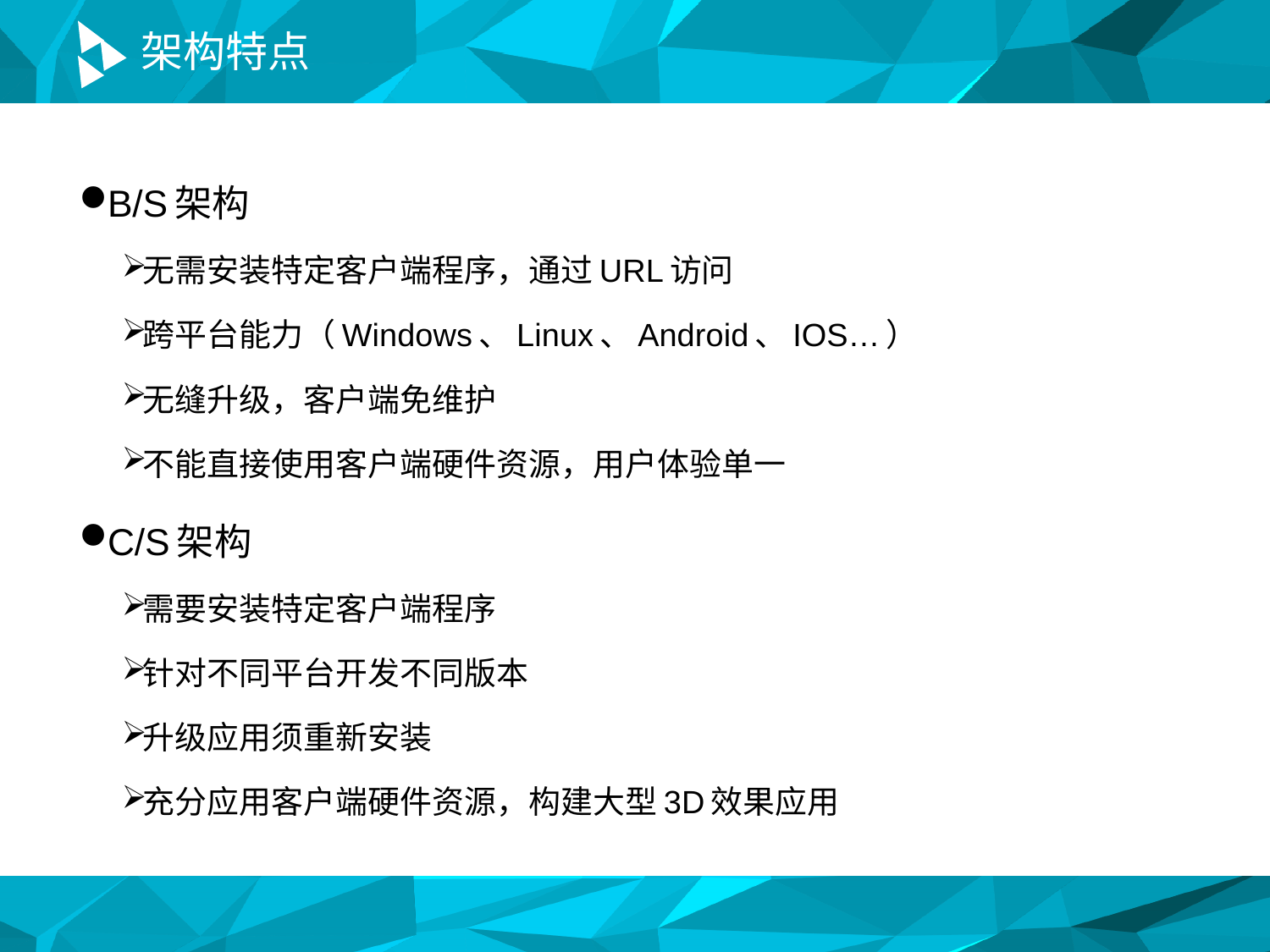

# 架构特点
B/S架构
无需安装特定客户端程序，通过URL访问
跨平台能力（Windows、Linux、Android、IOS…）
无缝升级，客户端免维护
不能直接使用客户端硬件资源，用户体验单一
C/S架构
需要安装特定客户端程序
针对不同平台开发不同版本
升级应用须重新安装
充分应用客户端硬件资源，构建大型3D效果应用